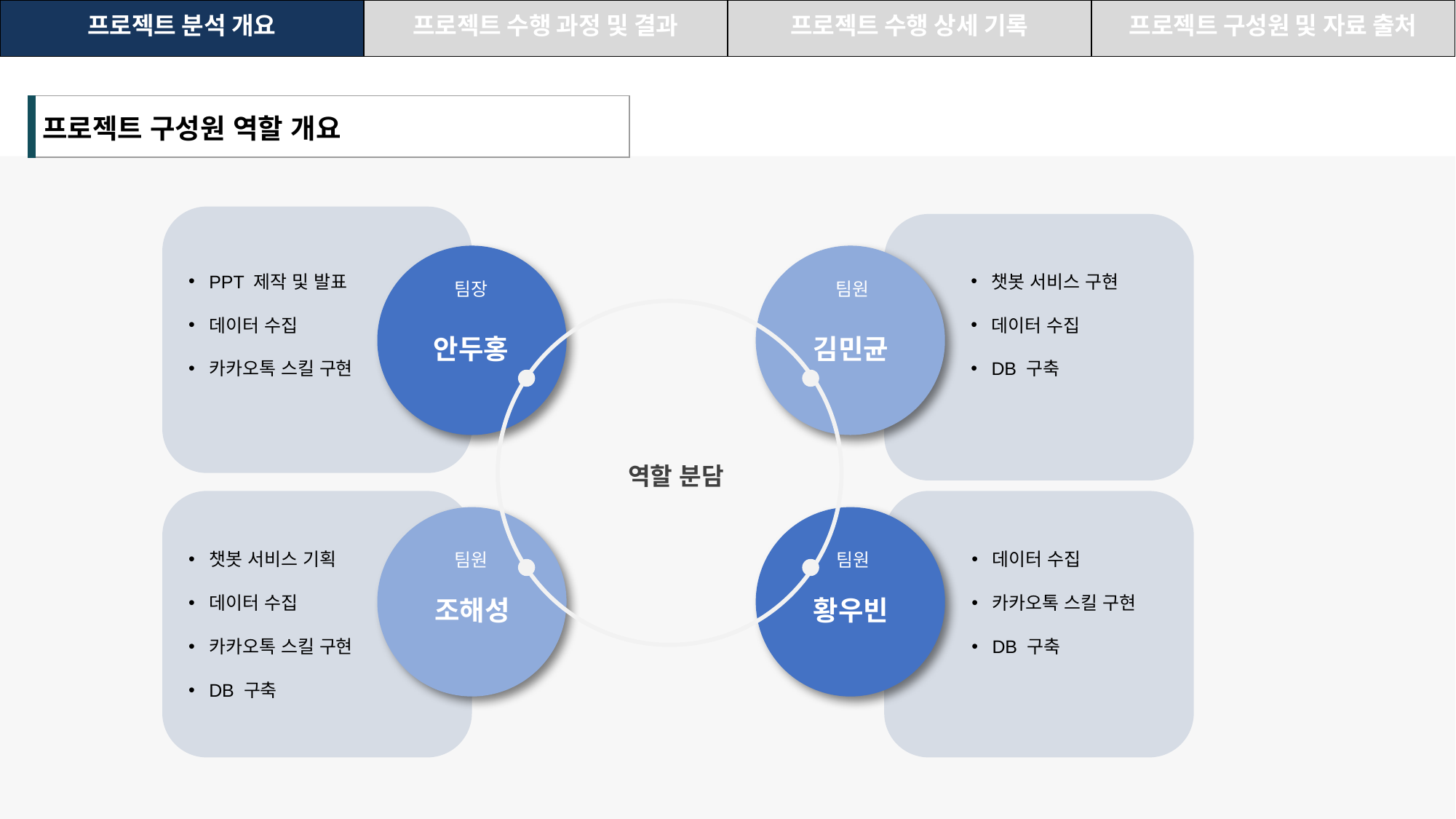

| 프로젝트 분석 개요 | 프로젝트 수행 과정 및 결과 | 프로젝트 수행 상세 기록 | 프로젝트 구성원 및 자료 출처 |
| --- | --- | --- | --- |
| 프로젝트 구성원 역할 개요 |
| --- |

PPT 제작 및 발표
데이터 수집
카카오톡 스킬 구현

챗봇 서비스 구현
데이터 수집
DB 구축

 팀장
 팀원

안두홍
김민균

역할 분담

챗봇 서비스 기획
데이터 수집
카카오톡 스킬 구현
DB 구축

데이터 수집
카카오톡 스킬 구현
DB 구축

 팀원
 팀원

조해성
황우빈